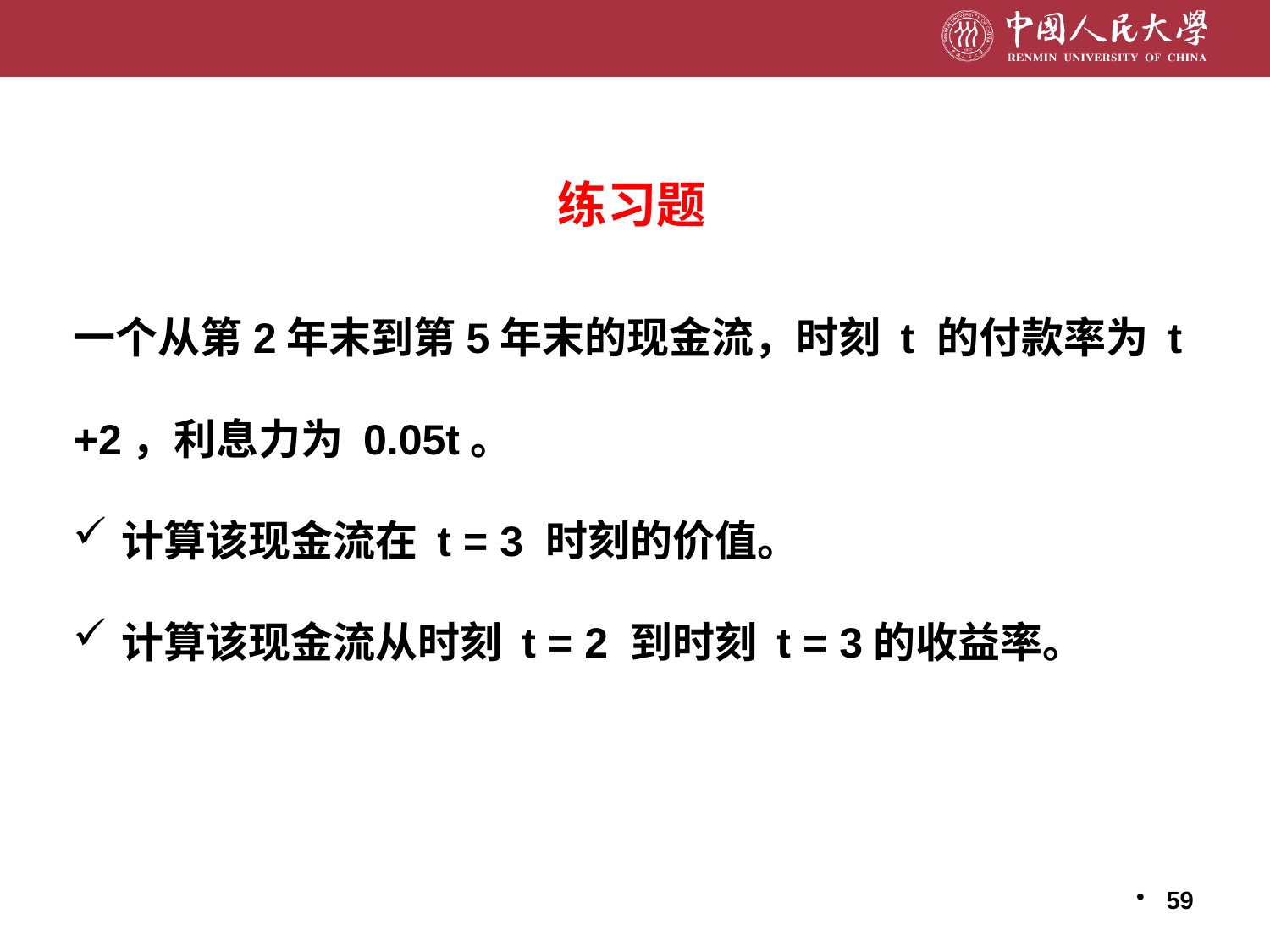

练习题
一个从第2年末到第5年末的现金流，时刻 t 的付款率为 t +2，利息力为 0.05t。
计算该现金流在 t = 3 时刻的价值。
计算该现金流从时刻 t = 2 到时刻 t = 3的收益率。

59